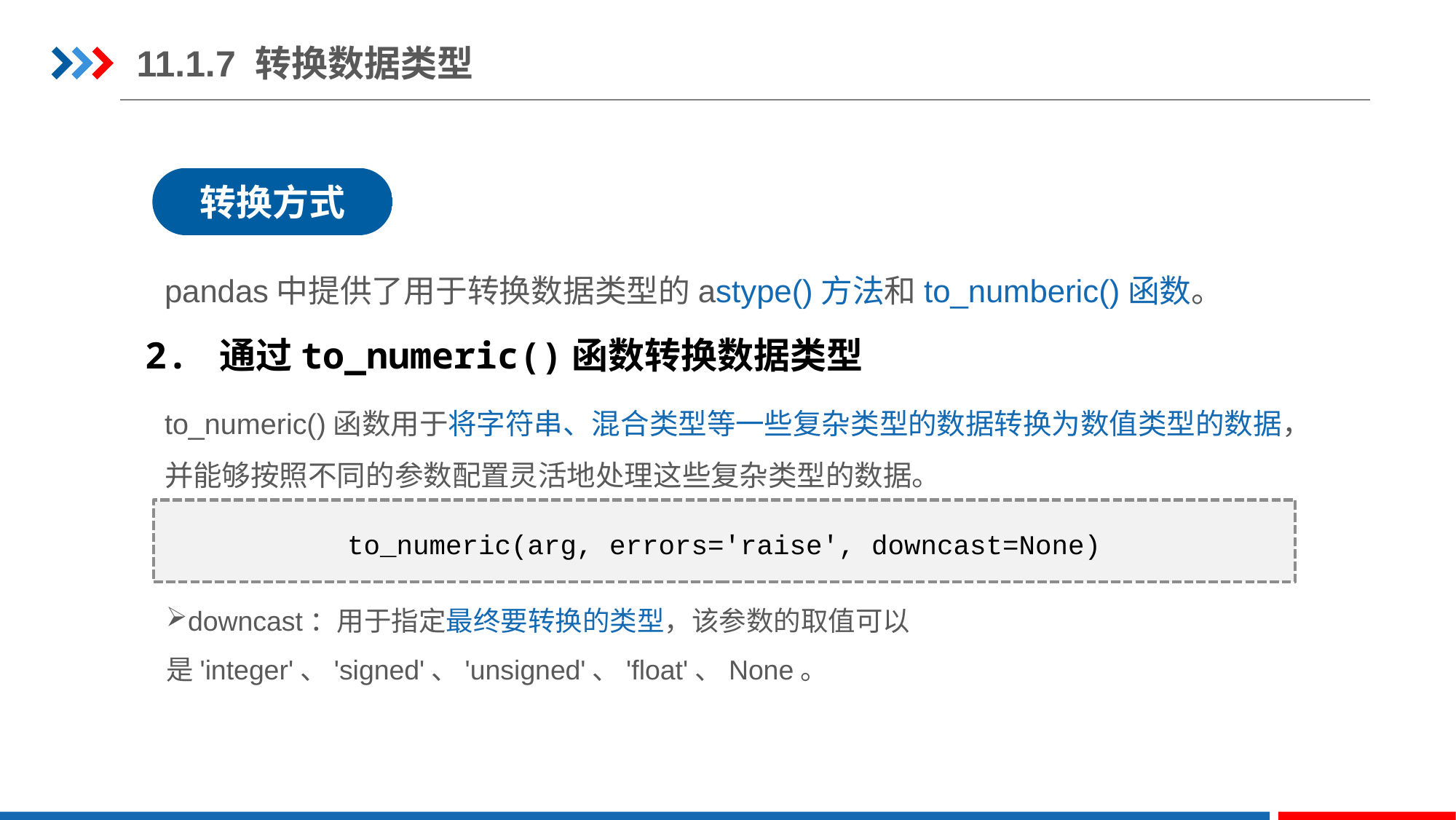

11.1.7 转换数据类型
转换方式
pandas中提供了用于转换数据类型的astype()方法和to_numberic()函数。
2. 通过to_numeric()函数转换数据类型
to_numeric()函数用于将字符串、混合类型等一些复杂类型的数据转换为数值类型的数据，并能够按照不同的参数配置灵活地处理这些复杂类型的数据。

to_numeric(arg, errors='raise', downcast=None)
downcast：用于指定最终要转换的类型，该参数的取值可以是'integer'、'signed'、'unsigned'、'float'、None。